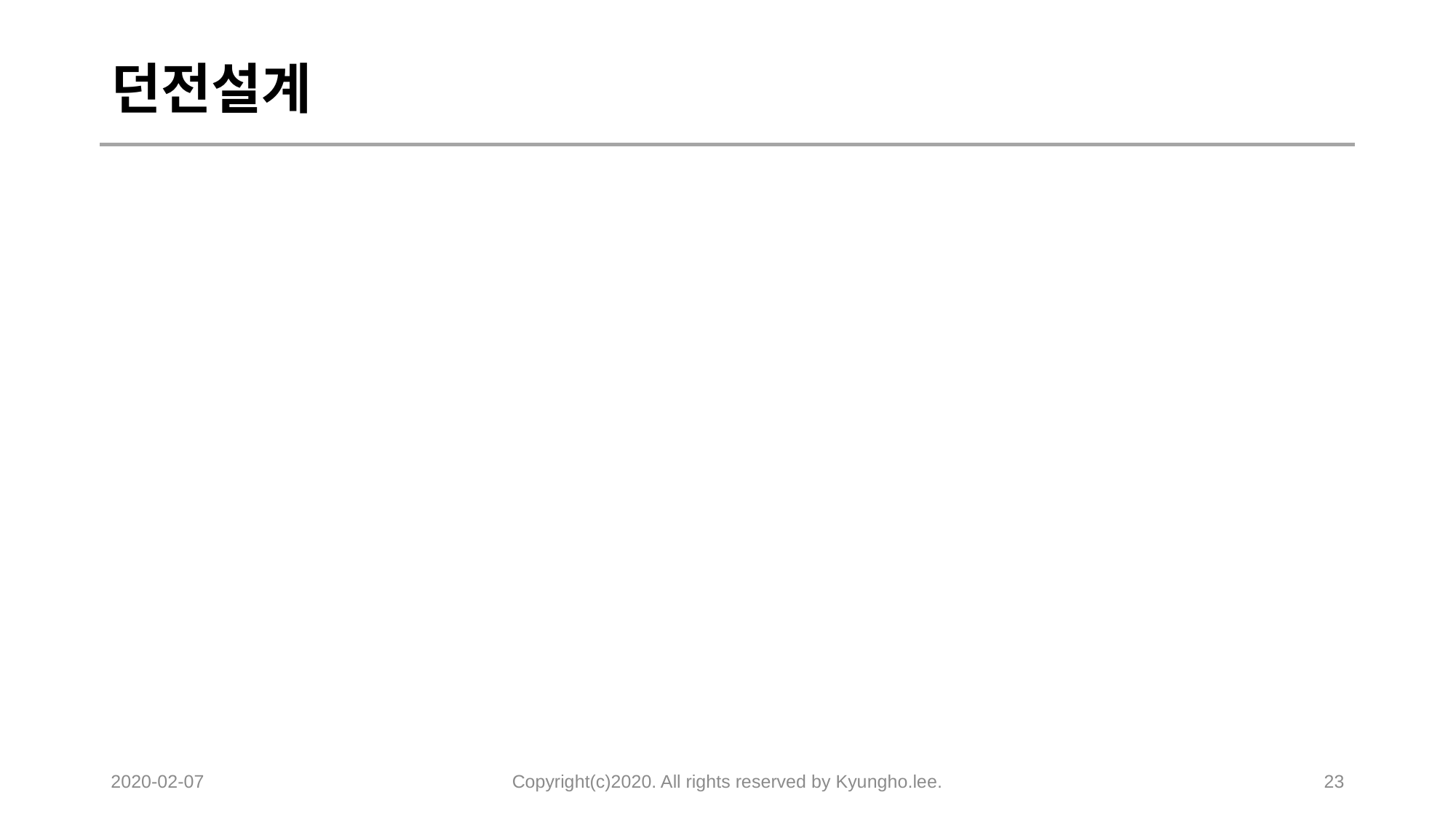

# 던전설계

2020-02-07
Copyright(c)2020. All rights reserved by Kyungho.lee.
23